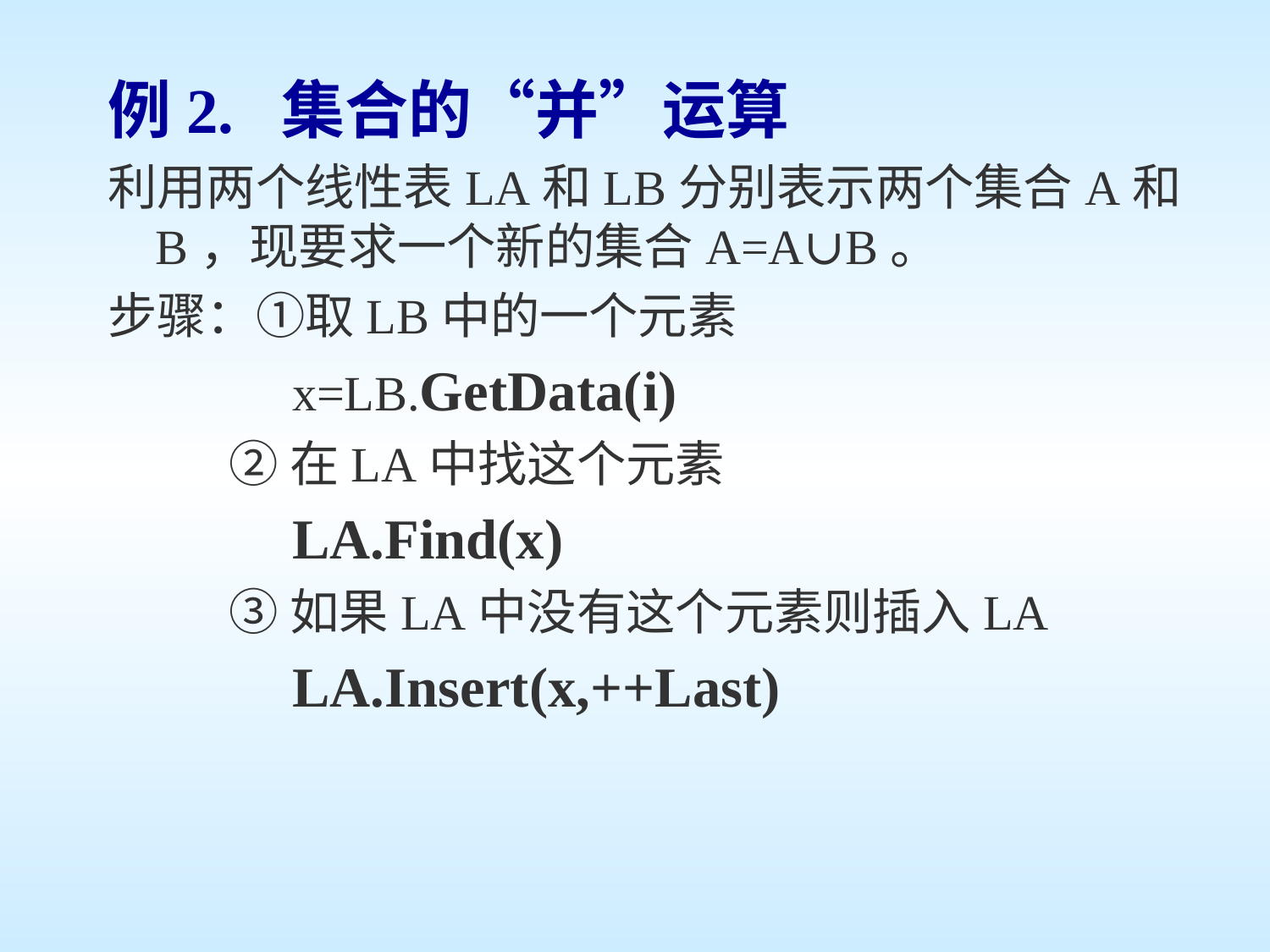

# 例2.  集合的“并”运算
利用两个线性表LA和LB分别表示两个集合A和B，现要求一个新的集合A=A∪B。
步骤：①取LB中的一个元素
               x=LB.GetData(i)
           ②在LA中找这个元素
               LA.Find(x)
           ③如果LA中没有这个元素则插入LA
             LA.Insert(x,++Last)